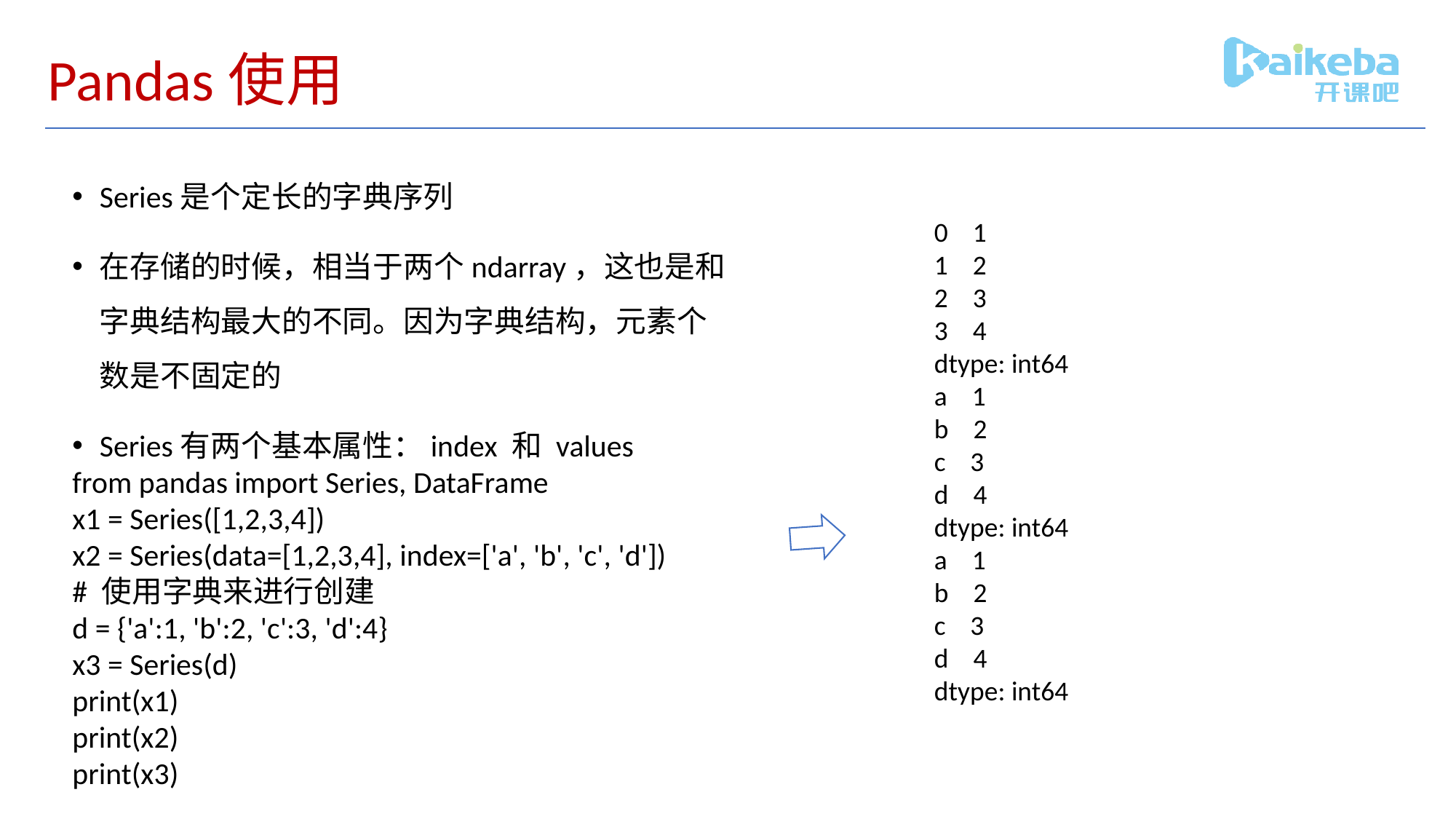

# Pandas使用
Series是个定长的字典序列
在存储的时候，相当于两个ndarray，这也是和字典结构最大的不同。因为字典结构，元素个数是不固定的
Series有两个基本属性：index 和 values
from pandas import Series, DataFrame
x1 = Series([1,2,3,4])
x2 = Series(data=[1,2,3,4], index=['a', 'b', 'c', 'd'])
# 使用字典来进行创建
d = {'a':1, 'b':2, 'c':3, 'd':4}
x3 = Series(d)
print(x1)
print(x2)
print(x3)

0    1
1    2
2    3
3    4
dtype: int64
a    1
b    2
c    3
d    4
dtype: int64
a    1
b    2
c    3
d    4
dtype: int64